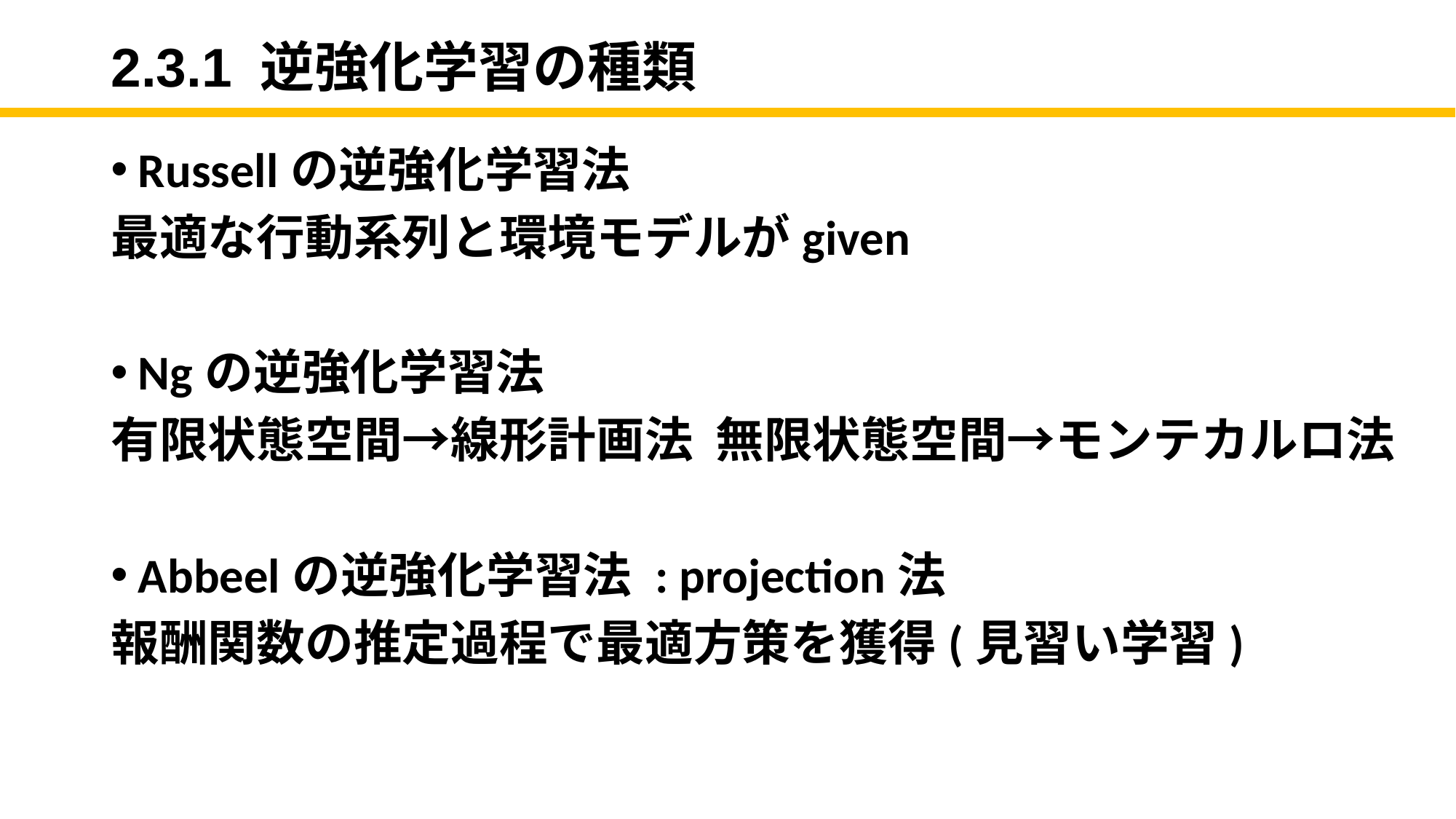

# 2.3.1 逆強化学習の種類
Russellの逆強化学習法
最適な行動系列と環境モデルがgiven

Ngの逆強化学習法
有限状態空間→線形計画法  無限状態空間→モンテカルロ法

Abbeelの逆強化学習法 : projection法
報酬関数の推定過程で最適方策を獲得(見習い学習)